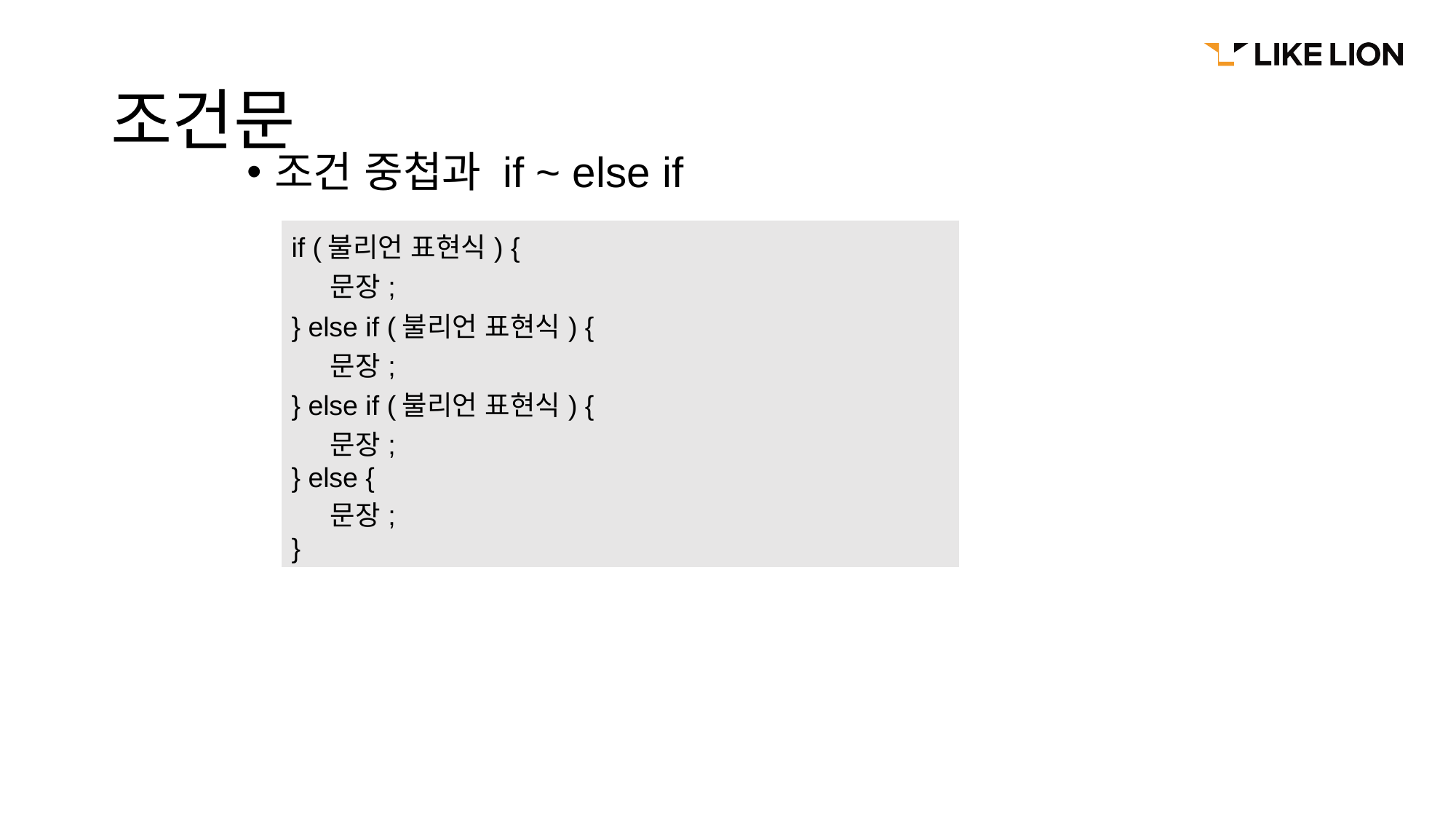

# 조건문
조건 중첩과 if ~ else if
| if (불리언 표현식) { 문장; } else if (불리언 표현식) { 문장; } else if (불리언 표현식) { 문장; } else { 문장; } |
| --- |